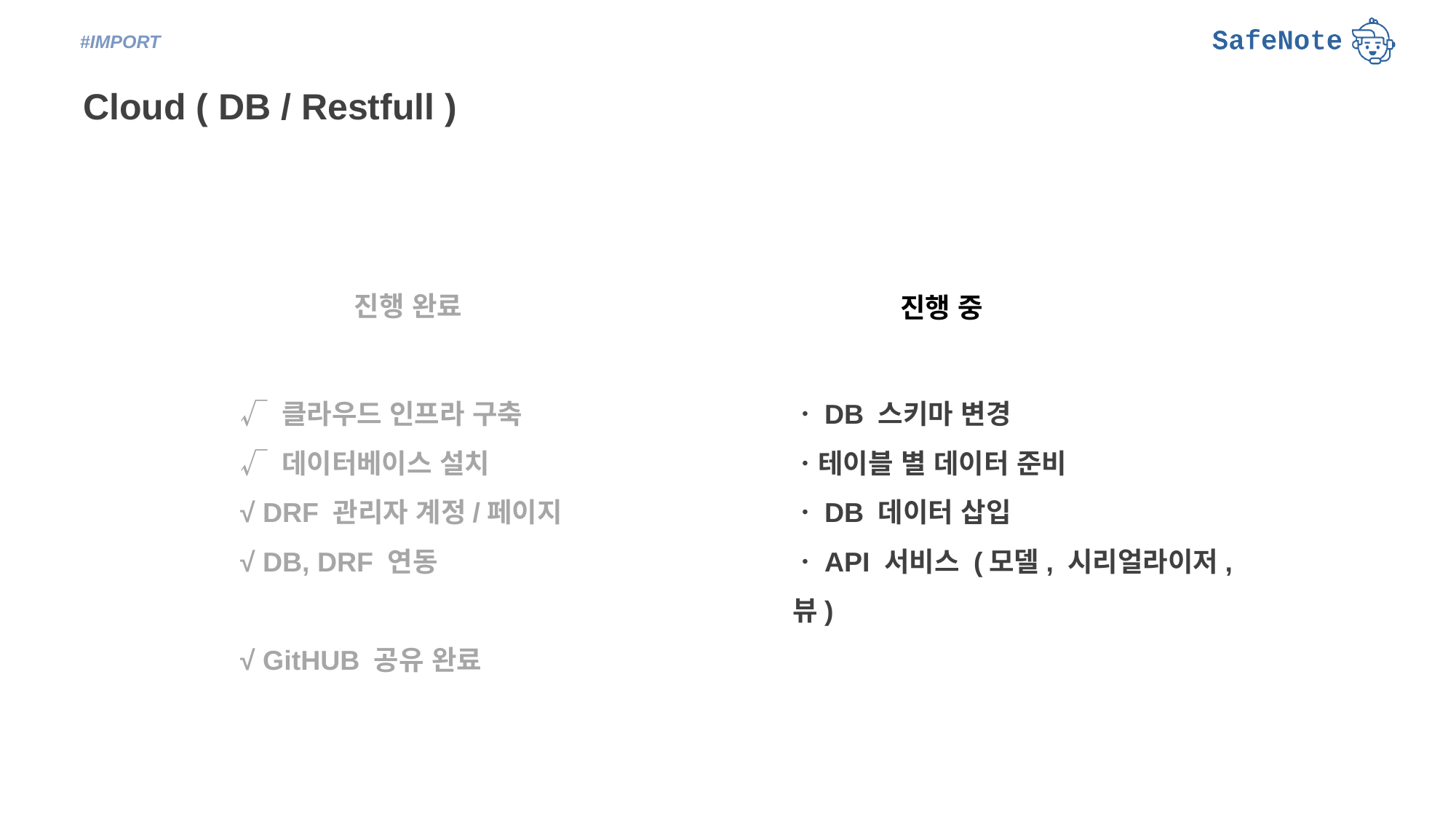

Cloud ( DB / Restfull )
진행 완료
진행 중
√ 클라우드 인프라 구축
√ 데이터베이스 설치
√ DRF 관리자 계정/페이지
√ DB, DRF 연동

√ GitHUB 공유 완료
ㆍDB 스키마 변경
ㆍ테이블 별 데이터 준비
ㆍDB 데이터 삽입
ㆍAPI 서비스 (모델, 시리얼라이저, 뷰)